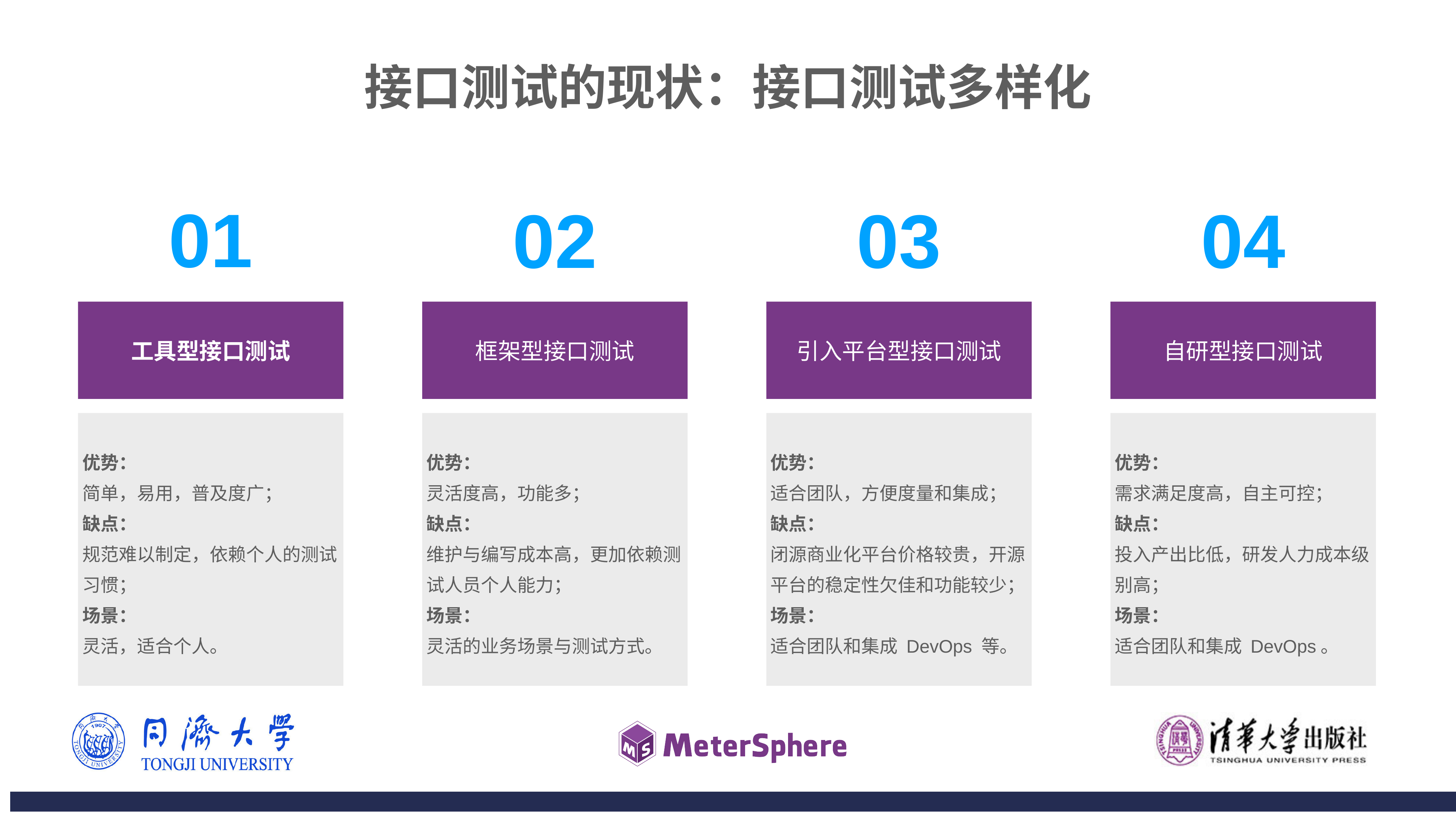

接口测试的现状：接口测试多样化
01
02
03
04
工具型接口测试
框架型接口测试
引入平台型接口测试
自研型接口测试
优势：
简单，易用，普及度广；
缺点：
规范难以制定，依赖个人的测试习惯；
场景：
灵活，适合个人。
优势：
灵活度高，功能多；
缺点：
维护与编写成本高，更加依赖测试人员个人能力；
场景：
灵活的业务场景与测试方式。
优势：
适合团队，方便度量和集成；
缺点：
闭源商业化平台价格较贵，开源平台的稳定性欠佳和功能较少；
场景：
适合团队和集成 DevOps 等。
优势：
需求满足度高，自主可控；
缺点：
投入产出比低，研发人力成本级别高；
场景：
适合团队和集成 DevOps。